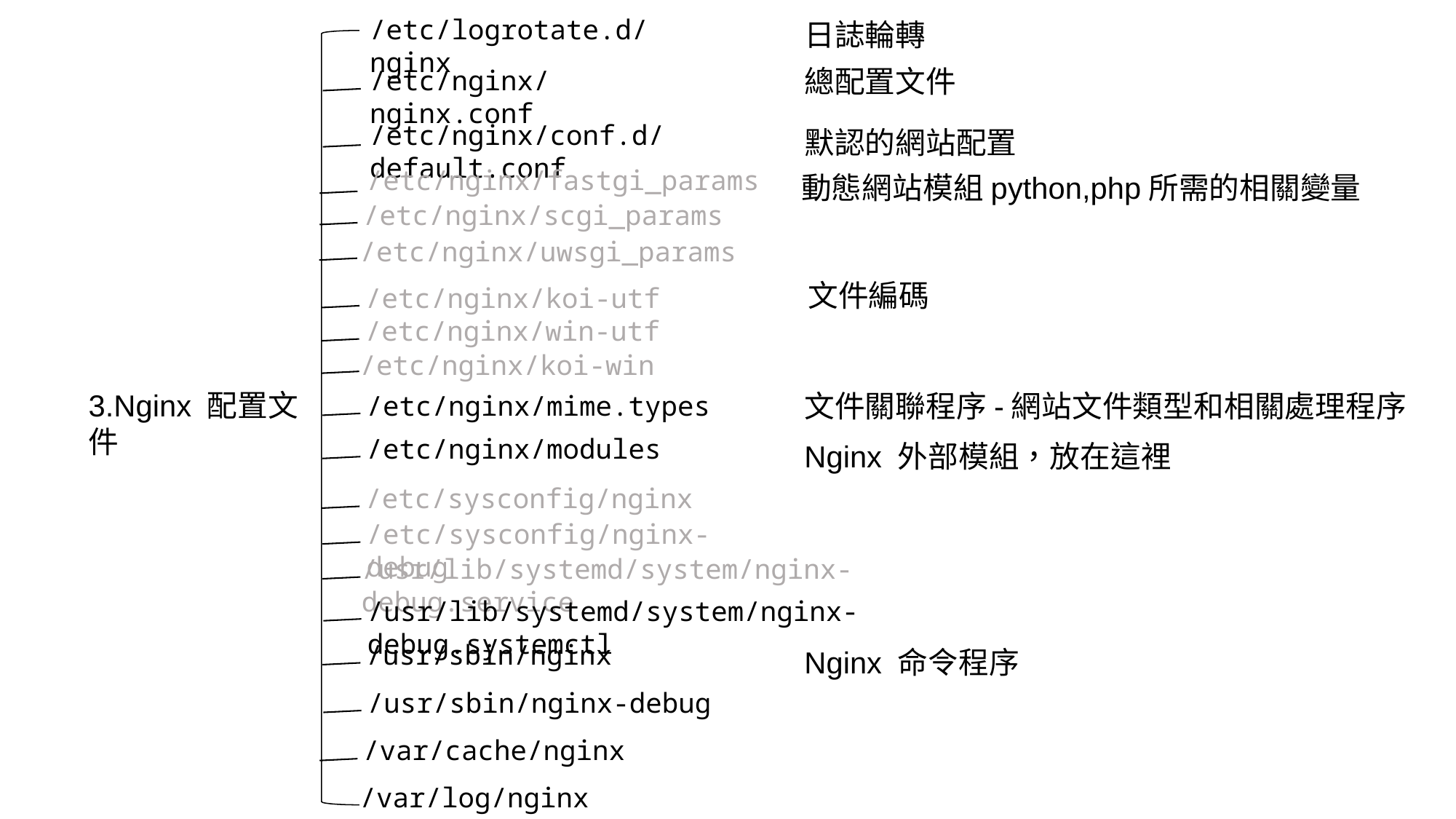

/etc/logrotate.d/nginx
日誌輪轉

總配置文件
/etc/nginx/nginx.conf
/etc/nginx/conf.d/default.conf
默認的網站配置
/etc/nginx/fastgi_params
動態網站模組python,php所需的相關變量
/etc/nginx/scgi_params
/etc/nginx/uwsgi_params
文件編碼
/etc/nginx/koi-utf
/etc/nginx/win-utf
/etc/nginx/koi-win
3.Nginx 配置文件
文件關聯程序-網站文件類型和相關處理程序
/etc/nginx/mime.types
/etc/nginx/modules
Nginx 外部模組，放在這裡
/etc/sysconfig/nginx
/etc/sysconfig/nginx-debug
/usr/lib/systemd/system/nginx-debug.service
/usr/lib/systemd/system/nginx-debug.systemctl
/usr/sbin/nginx
Nginx 命令程序
/usr/sbin/nginx-debug
/var/cache/nginx
/var/log/nginx